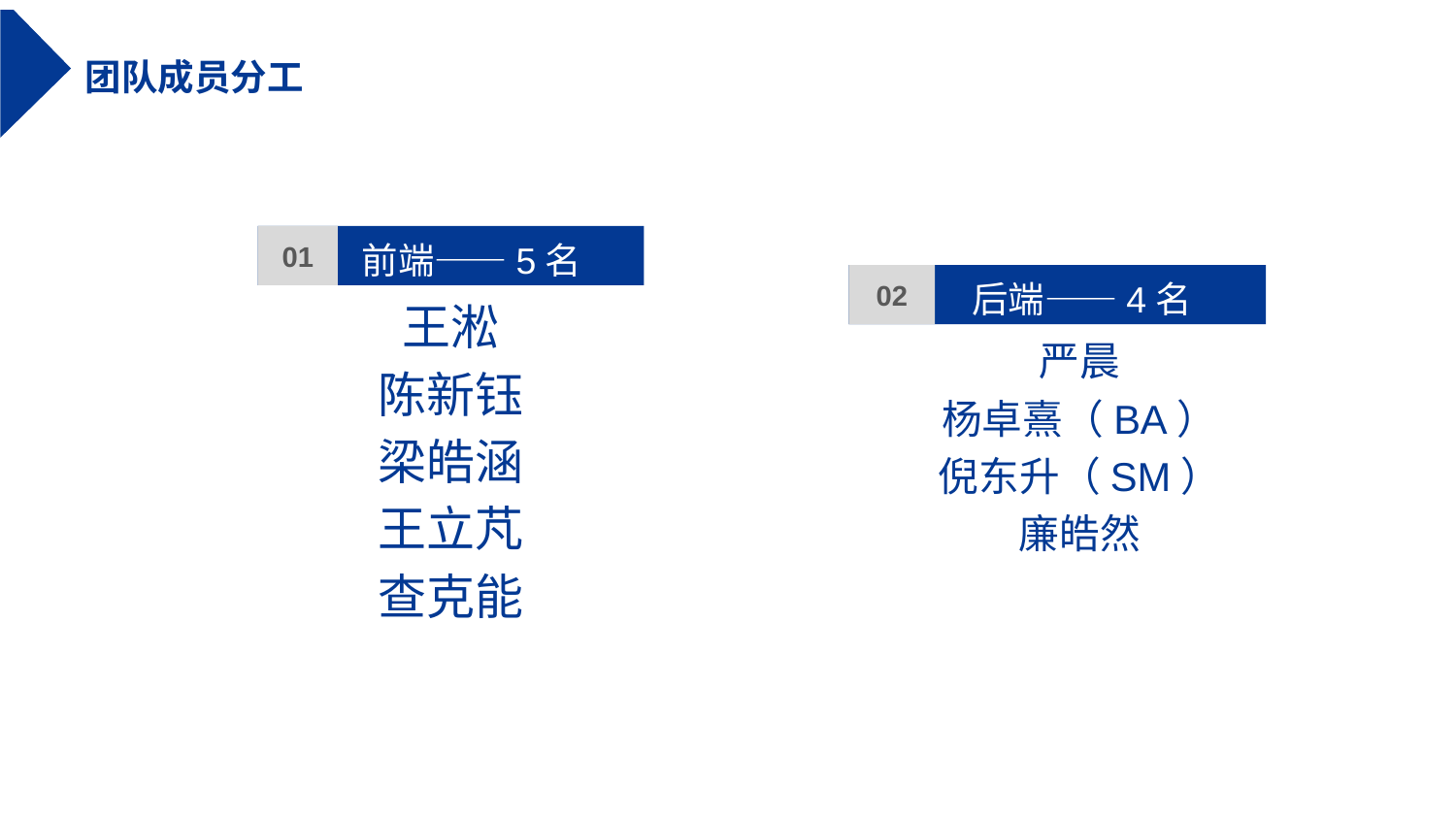

团队成员分工

01
前端——5名
王淞
陈新钰
梁皓涵
王立芃
查克能

02
后端——4名
严晨
杨卓熹（BA）
倪东升（SM）
廉皓然